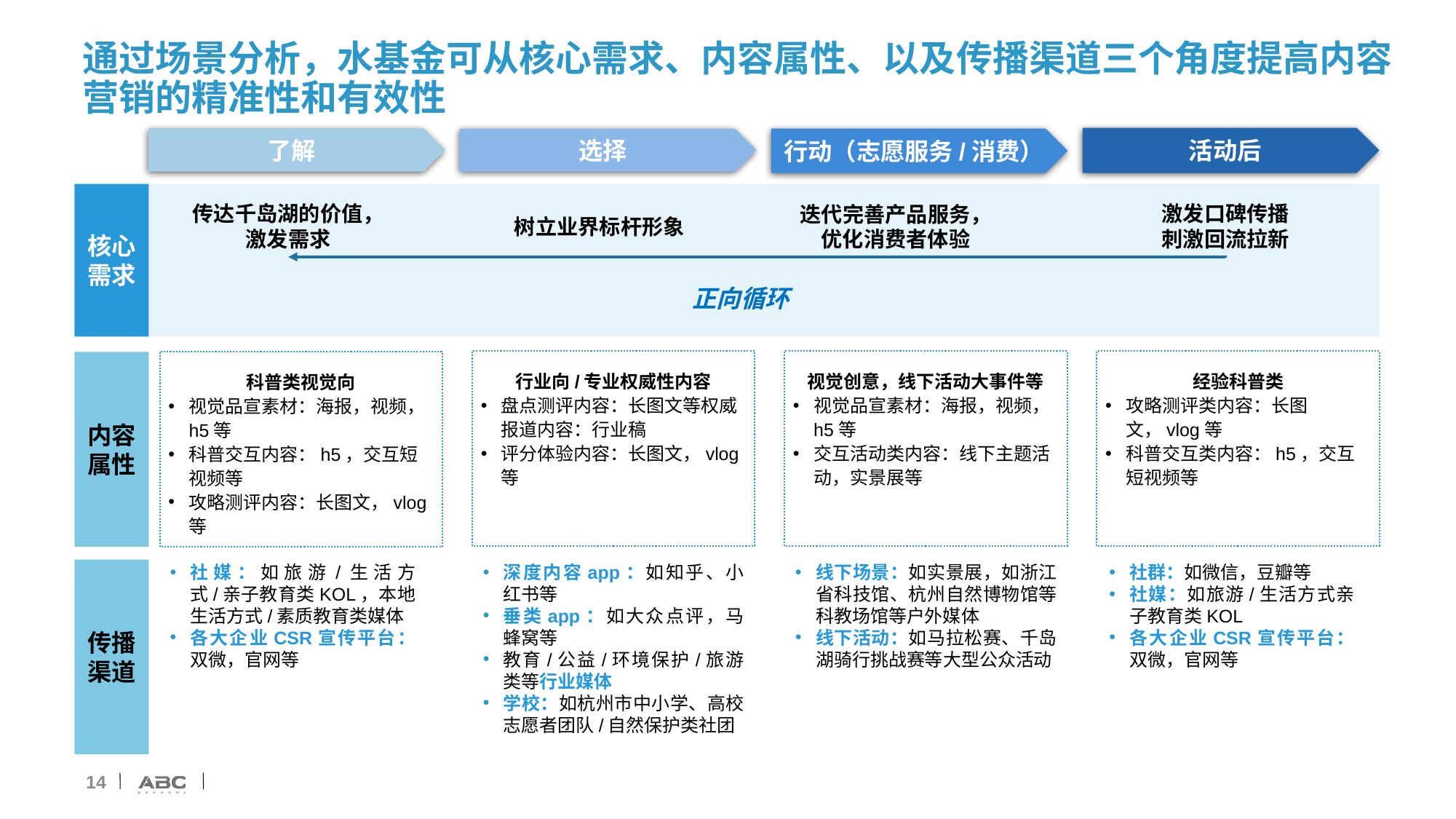

# 通过场景分析，水基金可从核心需求、内容属性、以及传播渠道三个角度提高内容营销的精准性和有效性
活动后
了解
行动（志愿服务/消费）
选择
核心
需求

传达千岛湖的价值，
激发需求
激发口碑传播
刺激回流拉新
迭代完善产品服务，
优化消费者体验
树立业界标杆形象
正向循环
经验科普类
攻略测评类内容：长图文，vlog等
科普交互类内容：h5，交互短视频等
行业向/专业权威性内容
盘点测评内容：长图文等权威报道内容：行业稿
评分体验内容：长图文，vlog等
视觉创意，线下活动大事件等
视觉品宣素材：海报，视频，h5等
交互活动类内容：线下主题活动，实景展等
内容属性
科普类视觉向
视觉品宣素材：海报，视频，h5等
科普交互内容：h5，交互短视频等
攻略测评内容：长图文，vlog等
社媒：如旅游/生活方式/亲子教育类KOL，本地生活方式/素质教育类媒体
各大企业CSR宣传平台：双微，官网等
深度内容app：如知乎、小红书等
垂类app：如大众点评，马蜂窝等
教育/公益/环境保护/旅游类等行业媒体
学校：如杭州市中小学、高校志愿者团队/自然保护类社团
线下场景：如实景展，如浙江省科技馆、杭州自然博物馆等科教场馆等户外媒体
线下活动：如马拉松赛、千岛湖骑行挑战赛等大型公众活动
社群：如微信，豆瓣等
社媒：如旅游/生活方式亲子教育类KOL
各大企业CSR宣传平台：双微，官网等
传播渠道

14